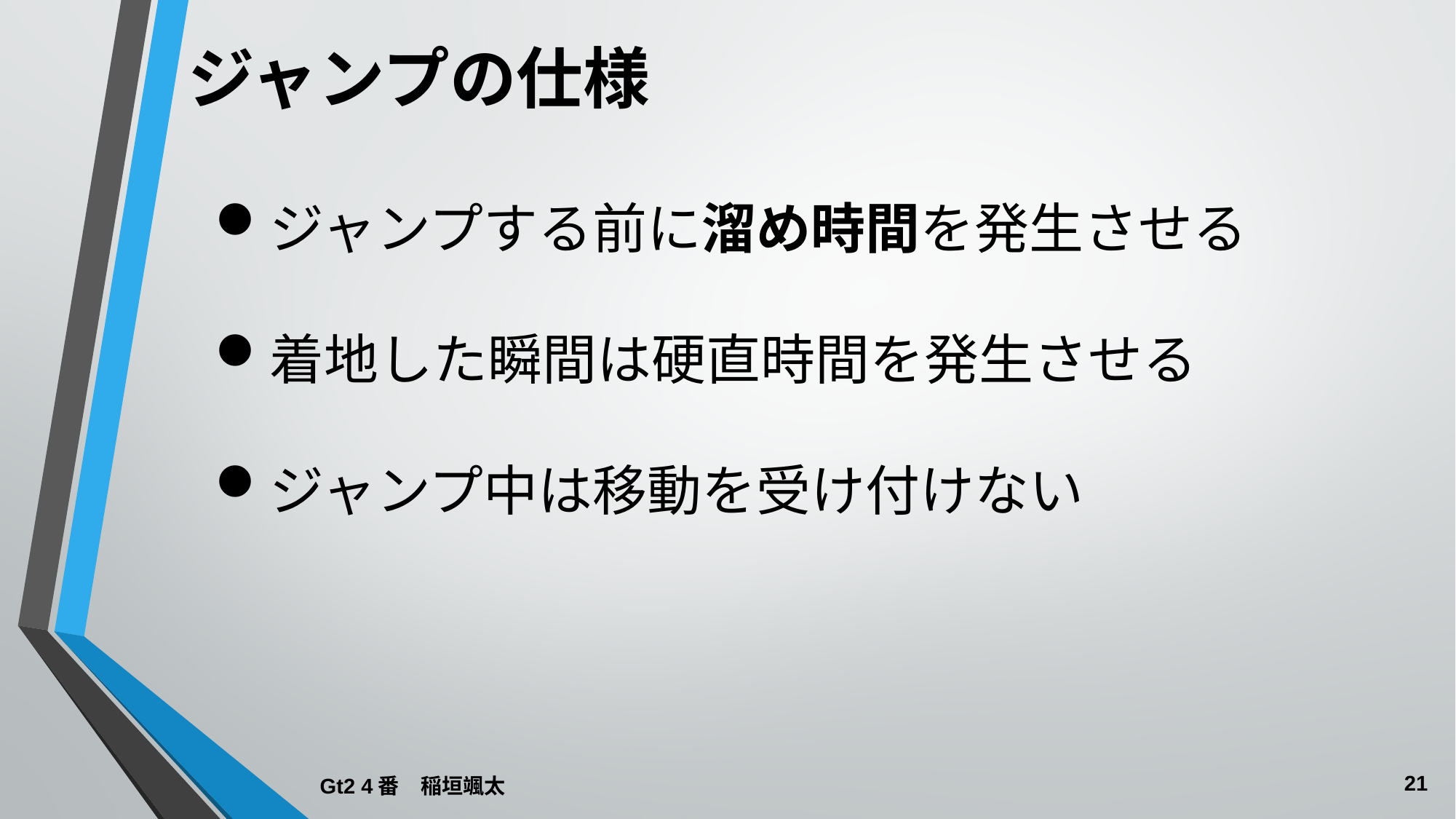

ジャンプの仕様
ジャンプする前に溜め時間を発生させる

着地した瞬間は硬直時間を発生させる

ジャンプ中は移動を受け付けない

21
Gt2 4番　稲垣颯太